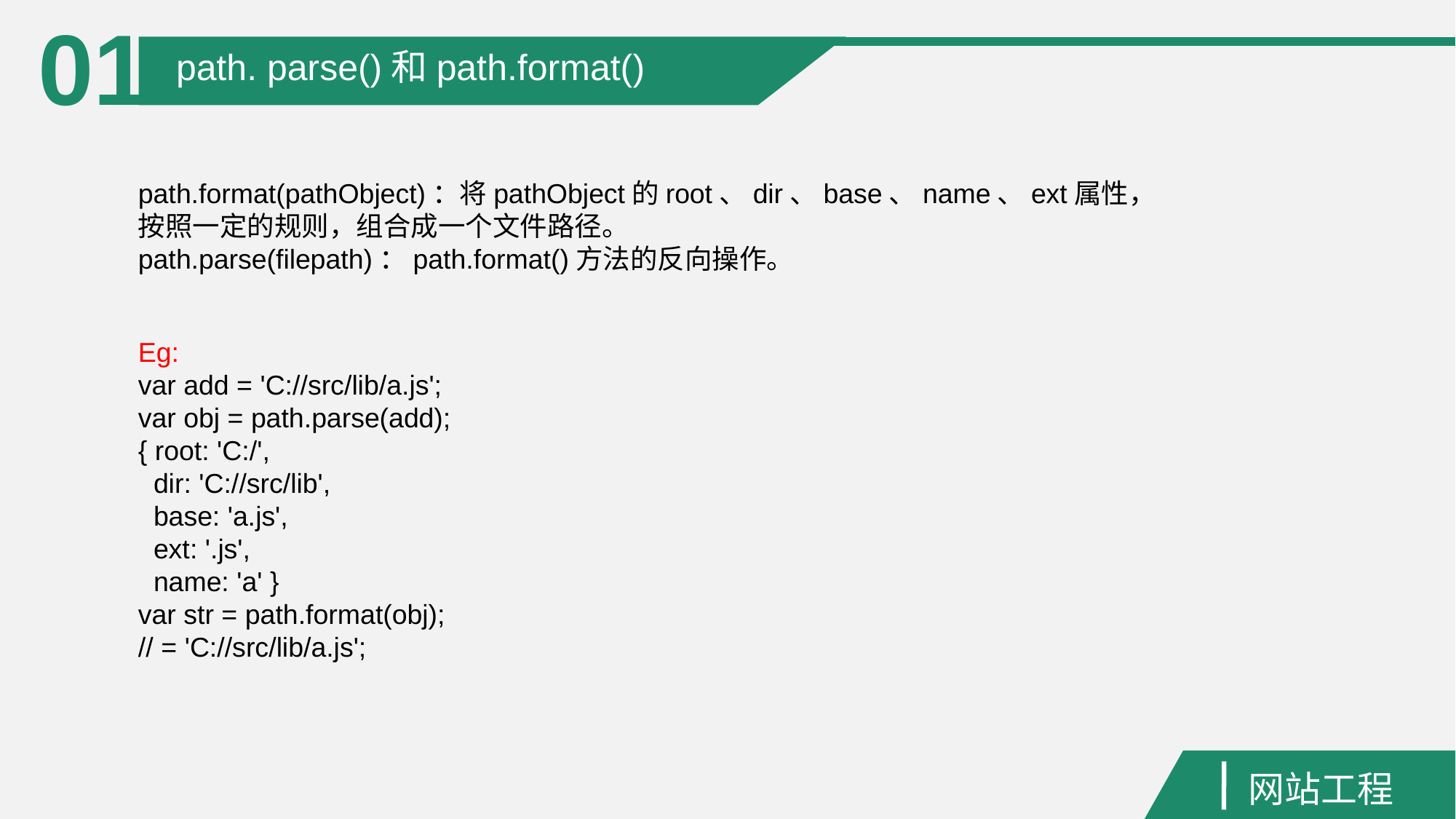

01
path. parse()和path.format()

path.format(pathObject)：将pathObject的root、dir、base、name、ext属性，按照一定的规则，组合成一个文件路径。
path.parse(filepath)：path.format()方法的反向操作。

Eg:
var add = 'C://src/lib/a.js';
var obj = path.parse(add);
{ root: 'C:/',
  dir: 'C://src/lib',
  base: 'a.js',
  ext: '.js',
  name: 'a' }
var str = path.format(obj);
// = 'C://src/lib/a.js';